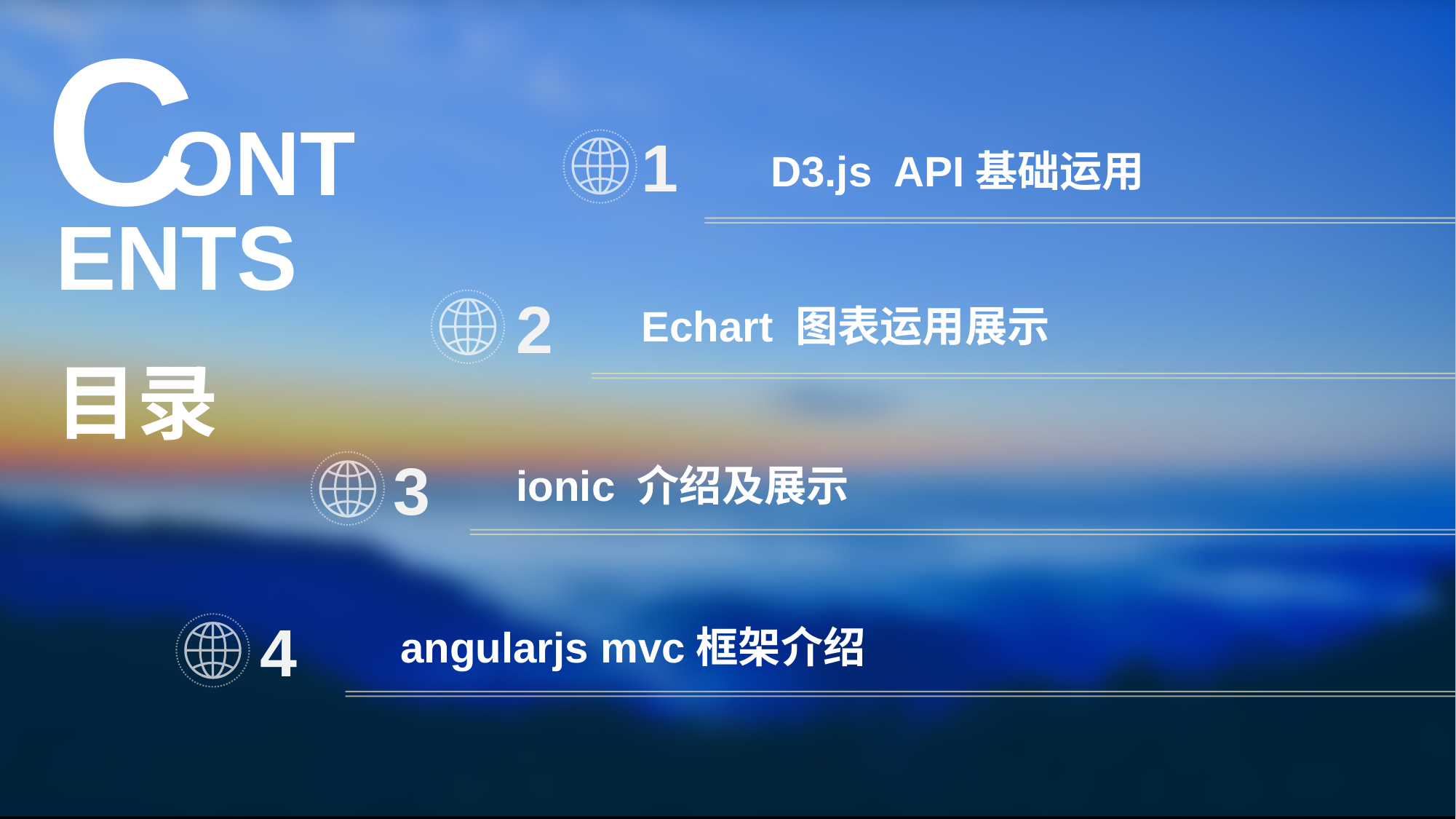

C
ONT
1

D3.js  API基础运用

ENTS
2

Echart 图表运用展示

目录
3

ionic 介绍及展示

4

angularjs mvc框架介绍